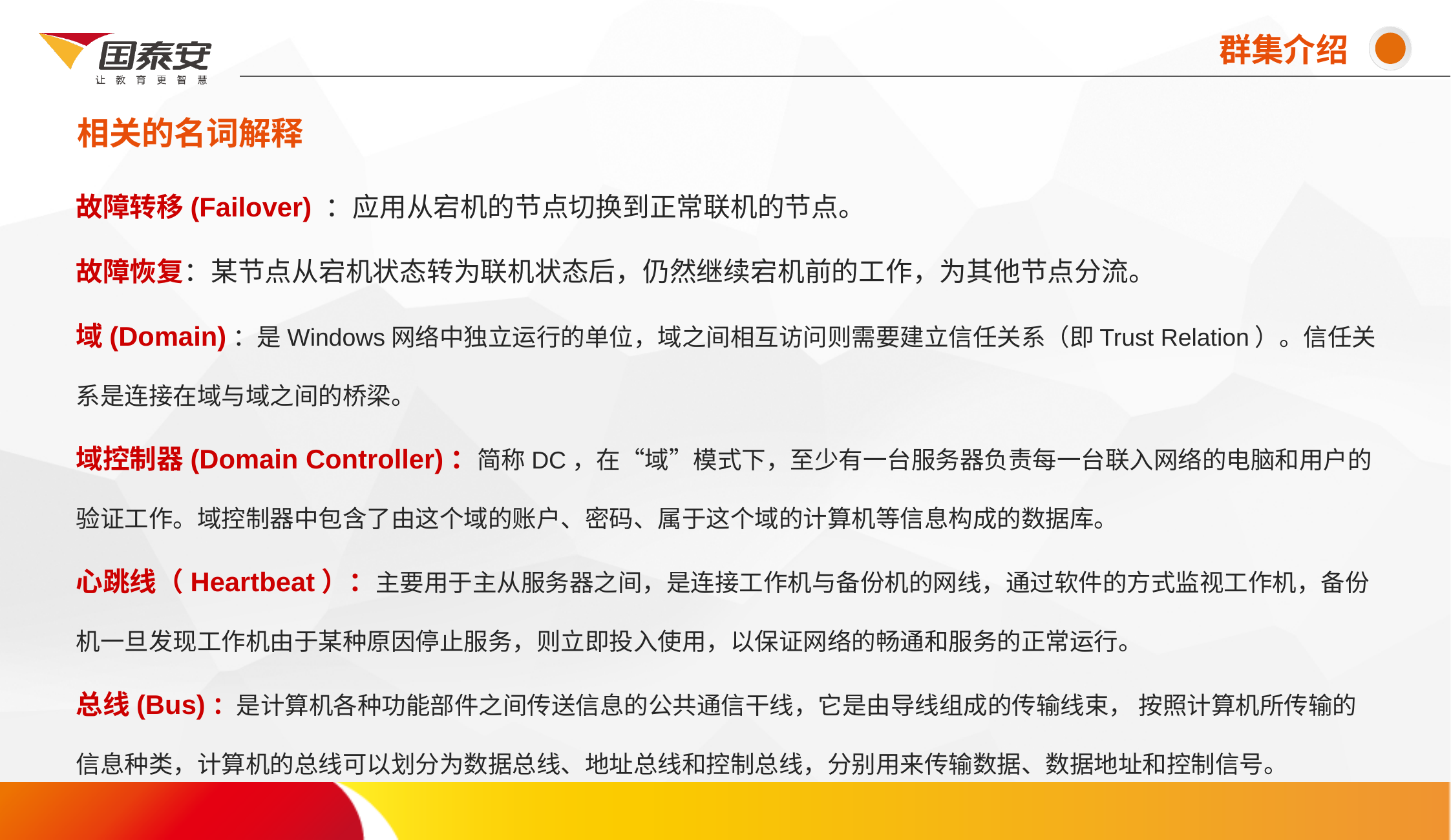

群集介绍
相关的名词解释
# 故障转移(Failover) ：应用从宕机的节点切换到正常联机的节点。 故障恢复：某节点从宕机状态转为联机状态后，仍然继续宕机前的工作，为其他节点分流。 域(Domain)：是Windows网络中独立运行的单位，域之间相互访问则需要建立信任关系（即Trust Relation）。信任关系是连接在域与域之间的桥梁。 域控制器(Domain Controller)：简称DC，在“域”模式下，至少有一台服务器负责每一台联入网络的电脑和用户的验证工作。域控制器中包含了由这个域的账户、密码、属于这个域的计算机等信息构成的数据库。 心跳线（Heartbeat）：主要用于主从服务器之间，是连接工作机与备份机的网线，通过软件的方式监视工作机，备份机一旦发现工作机由于某种原因停止服务，则立即投入使用，以保证网络的畅通和服务的正常运行。 总线(Bus)：是计算机各种功能部件之间传送信息的公共通信干线，它是由导线组成的传输线束， 按照计算机所传输的信息种类，计算机的总线可以划分为数据总线、地址总线和控制总线，分别用来传输数据、数据地址和控制信号。